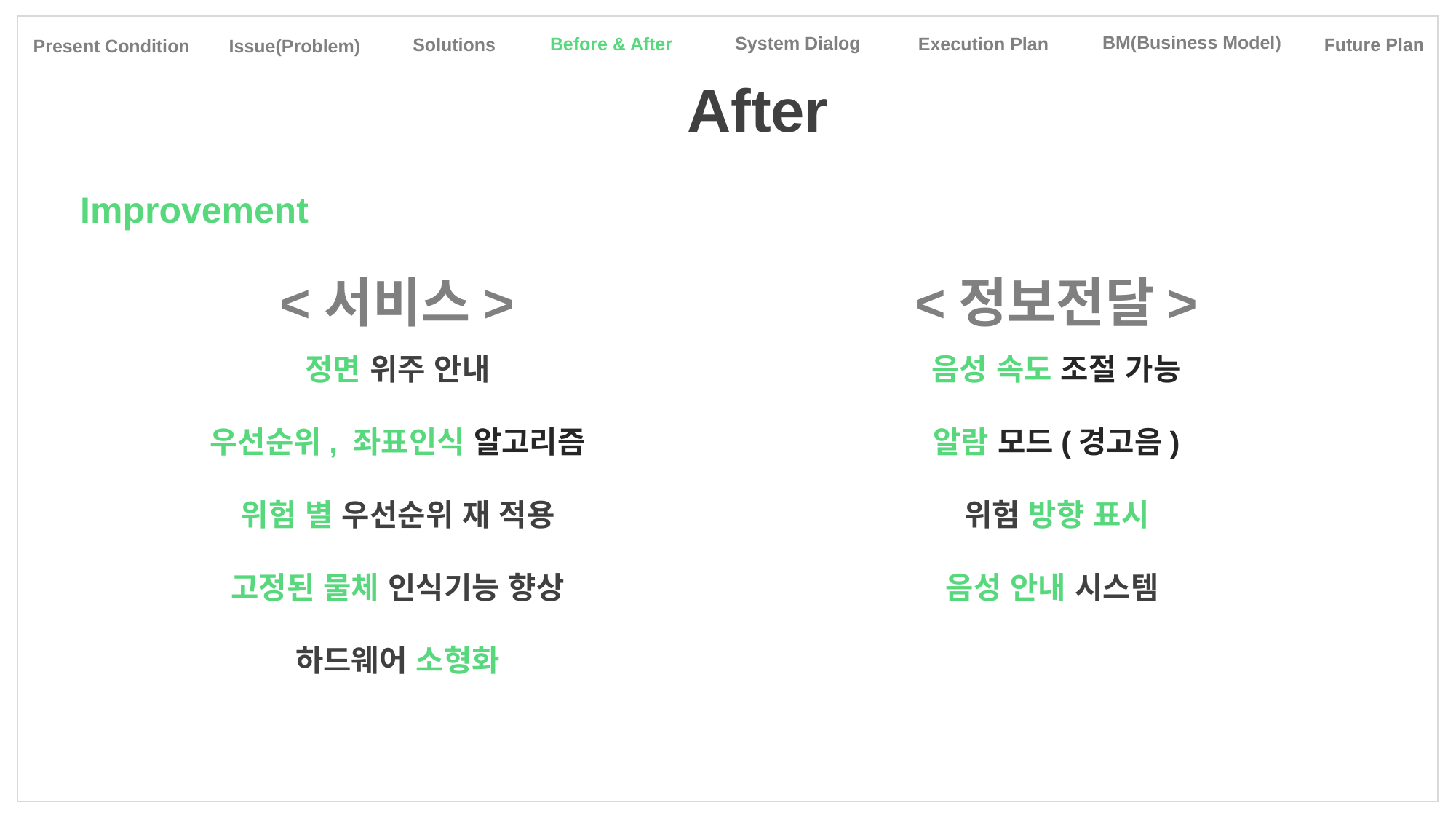

BM(Business Model)
System Dialog
Before & After
Execution Plan
Solutions
Future Plan
Present Condition
Issue(Problem)
After
Improvement
<서비스>
<정보전달>
정면 위주 안내

우선순위, 좌표인식 알고리즘

위험 별 우선순위 재 적용

고정된 물체 인식기능 향상

하드웨어 소형화
음성 속도 조절 가능

알람 모드(경고음)

위험 방향 표시

음성 안내 시스템